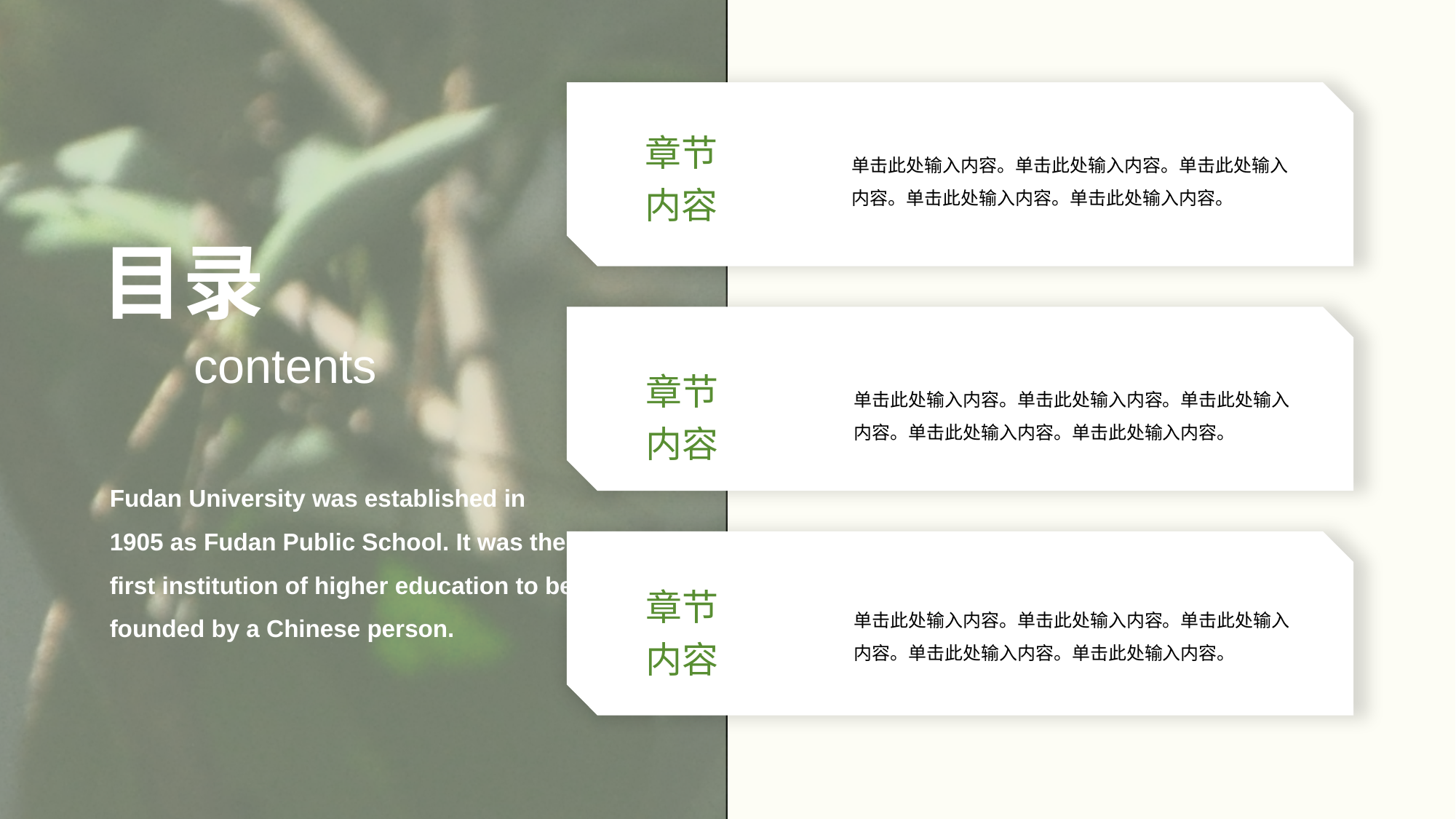

章节内容
单击此处输入内容。单击此处输入内容。单击此处输入内容。单击此处输入内容。单击此处输入内容。
目录

章节内容
单击此处输入内容。单击此处输入内容。单击此处输入内容。单击此处输入内容。单击此处输入内容。
contents
Fudan University was established in 1905 as Fudan Public School. It was the first institution of higher education to be founded by a Chinese person.

章节内容
单击此处输入内容。单击此处输入内容。单击此处输入内容。单击此处输入内容。单击此处输入内容。